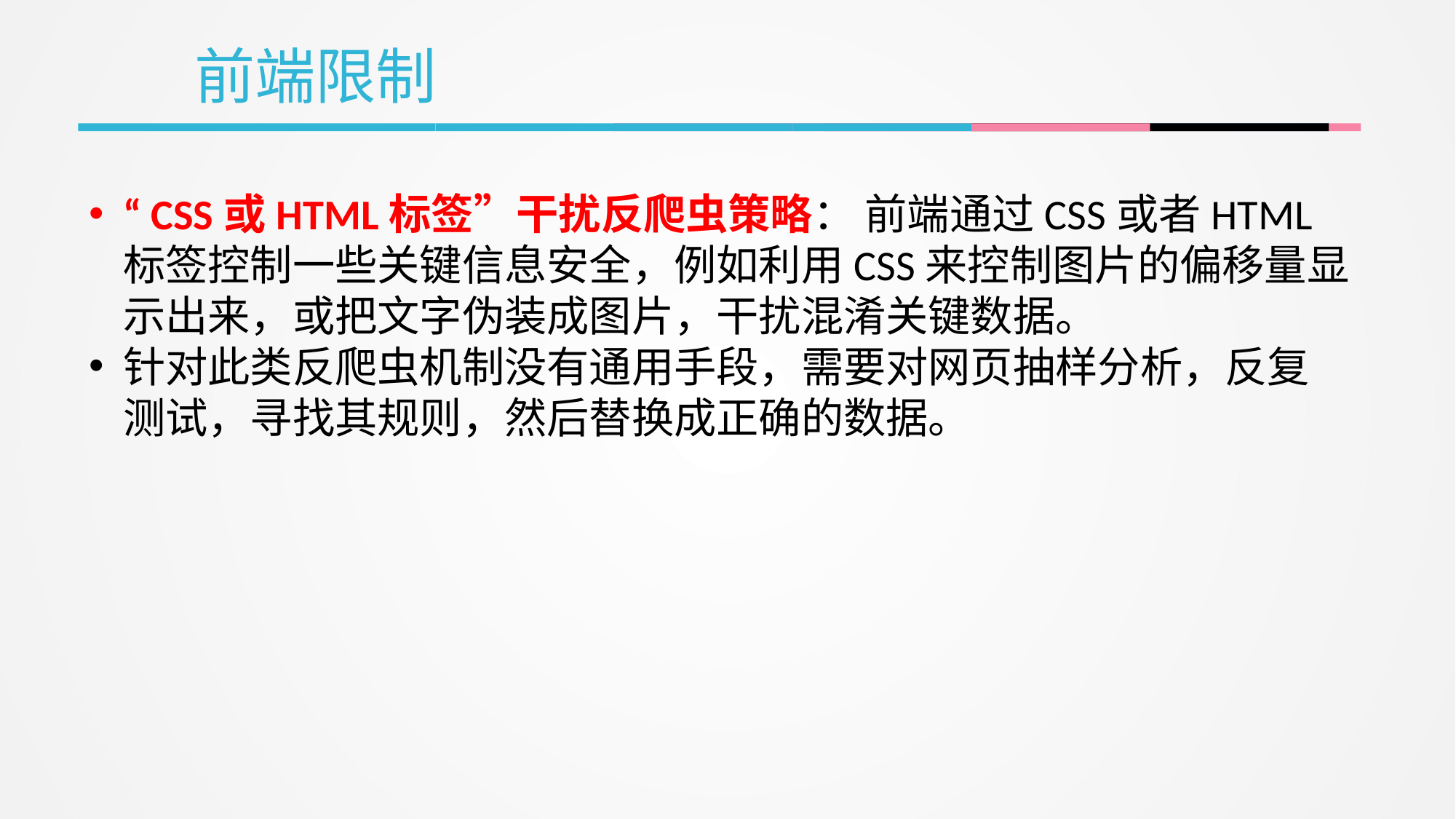

前端限制

“ CSS或HTML标签”干扰反爬虫策略： 前端通过CSS或者HTML标签控制一些关键信息安全，例如利用CSS来控制图片的偏移量显示出来，或把文字伪装成图片，干扰混淆关键数据。
针对此类反爬虫机制没有通用手段，需要对网页抽样分析，反复测试，寻找其规则，然后替换成正确的数据。